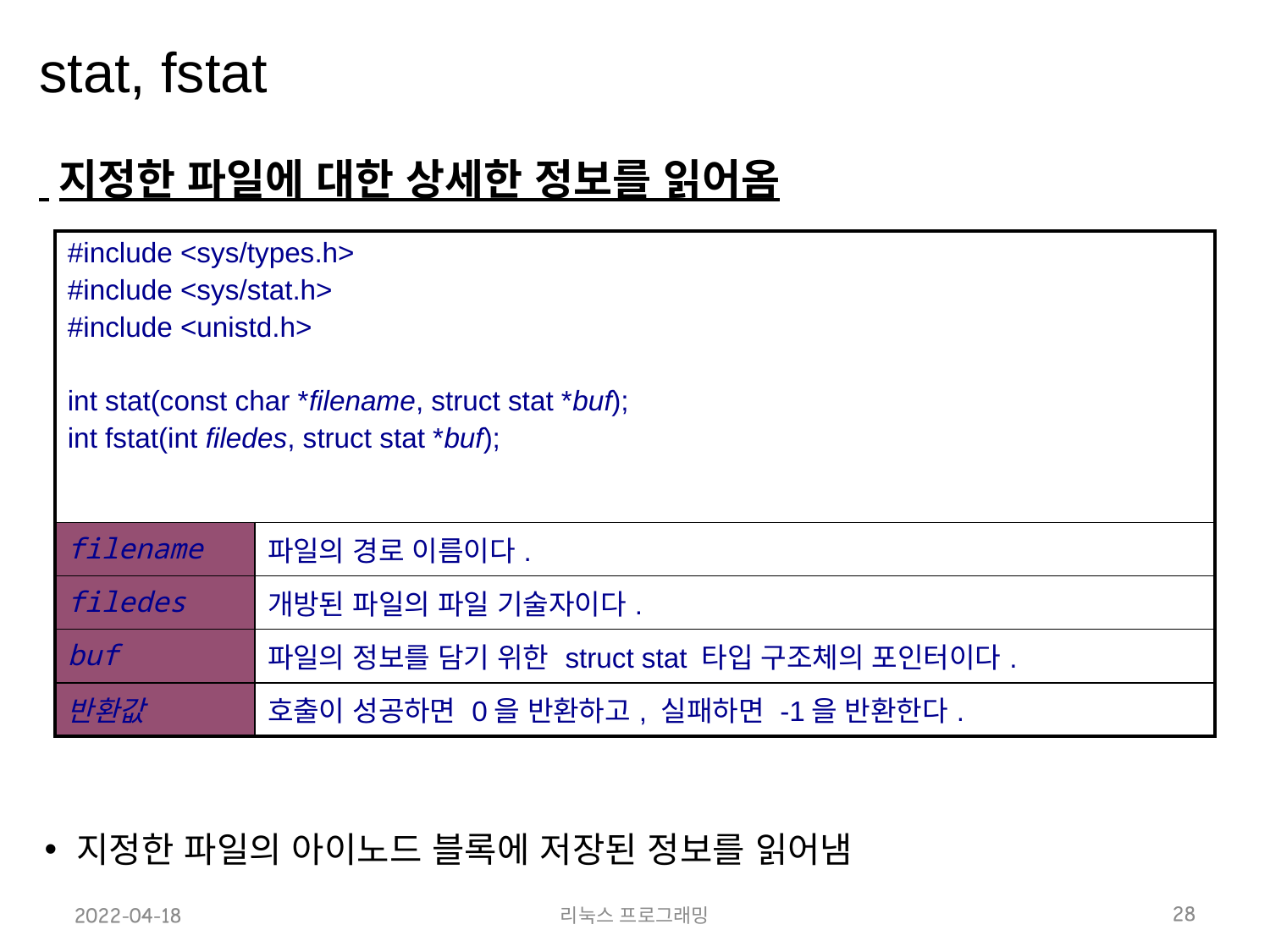

# stat, fstat
 지정한 파일에 대한 상세한 정보를 읽어옴

지정한 파일의 아이노드 블록에 저장된 정보를 읽어냄

| #include <sys/types.h> #include <sys/stat.h> #include <unistd.h> int stat(const char \*filename, struct stat \*buf); int fstat(int filedes, struct stat \*buf); |  |
| --- | --- |
| filename | 파일의 경로 이름이다. |
| filedes | 개방된 파일의 파일 기술자이다. |
| buf | 파일의 정보를 담기 위한 struct stat 타입 구조체의 포인터이다. |
| 반환값 | 호출이 성공하면 0을 반환하고, 실패하면 -1을 반환한다. |
2022-04-18
리눅스 프로그래밍
28